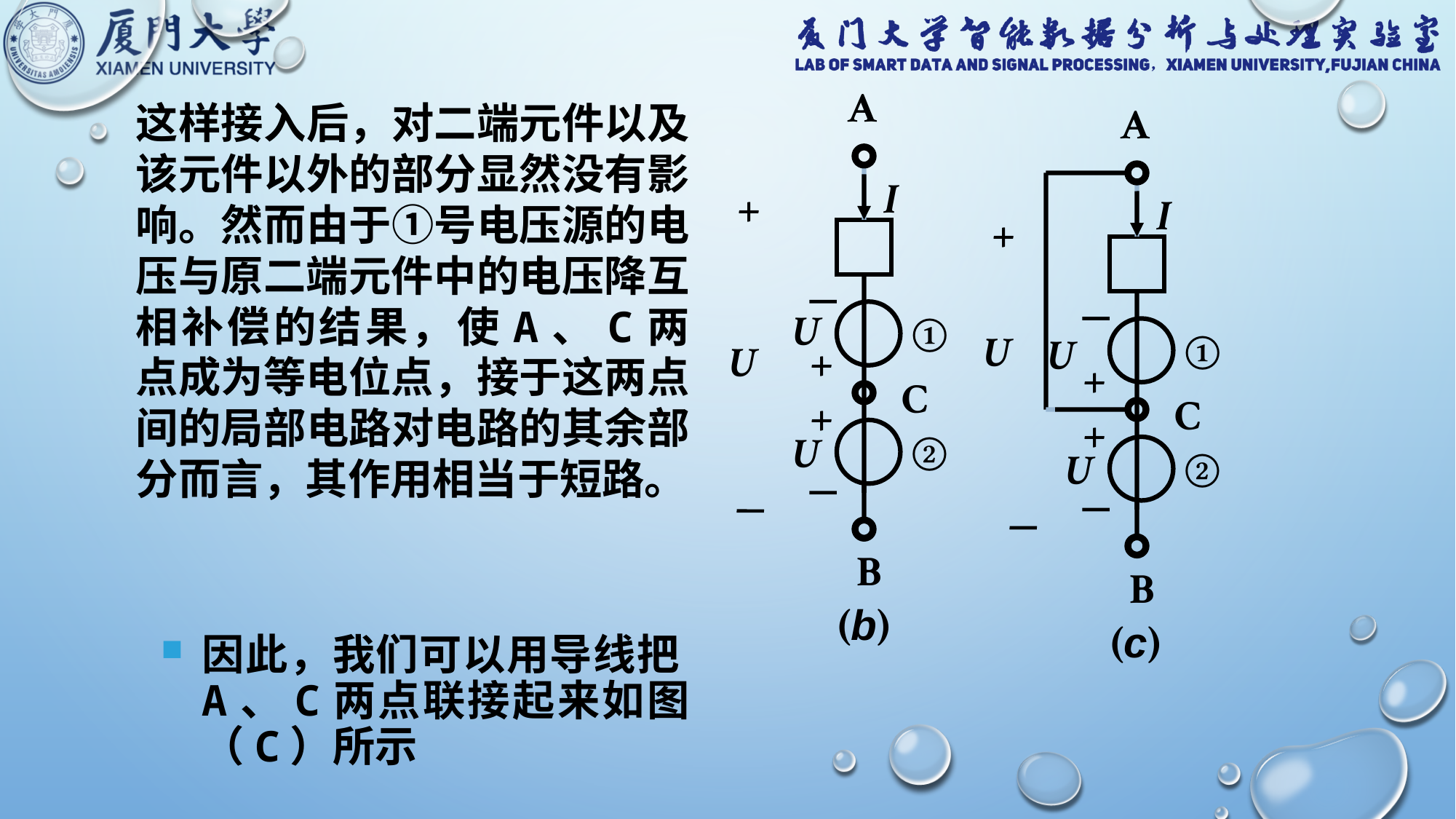

A

I
+

U

①
U
+
C
+

U

②

B
(b)
这样接入后，对二端元件以及该元件以外的部分显然没有影响。然而由于①号电压源的电压与原二端元件中的电压降互相补偿的结果，使A、C两点成为等电位点，接于这两点间的局部电路对电路的其余部分而言，其作用相当于短路。
A

I

+

U

①
U
+
C
+

U

②

B
(c)
因此，我们可以用导线把A、C两点联接起来如图（C）所示